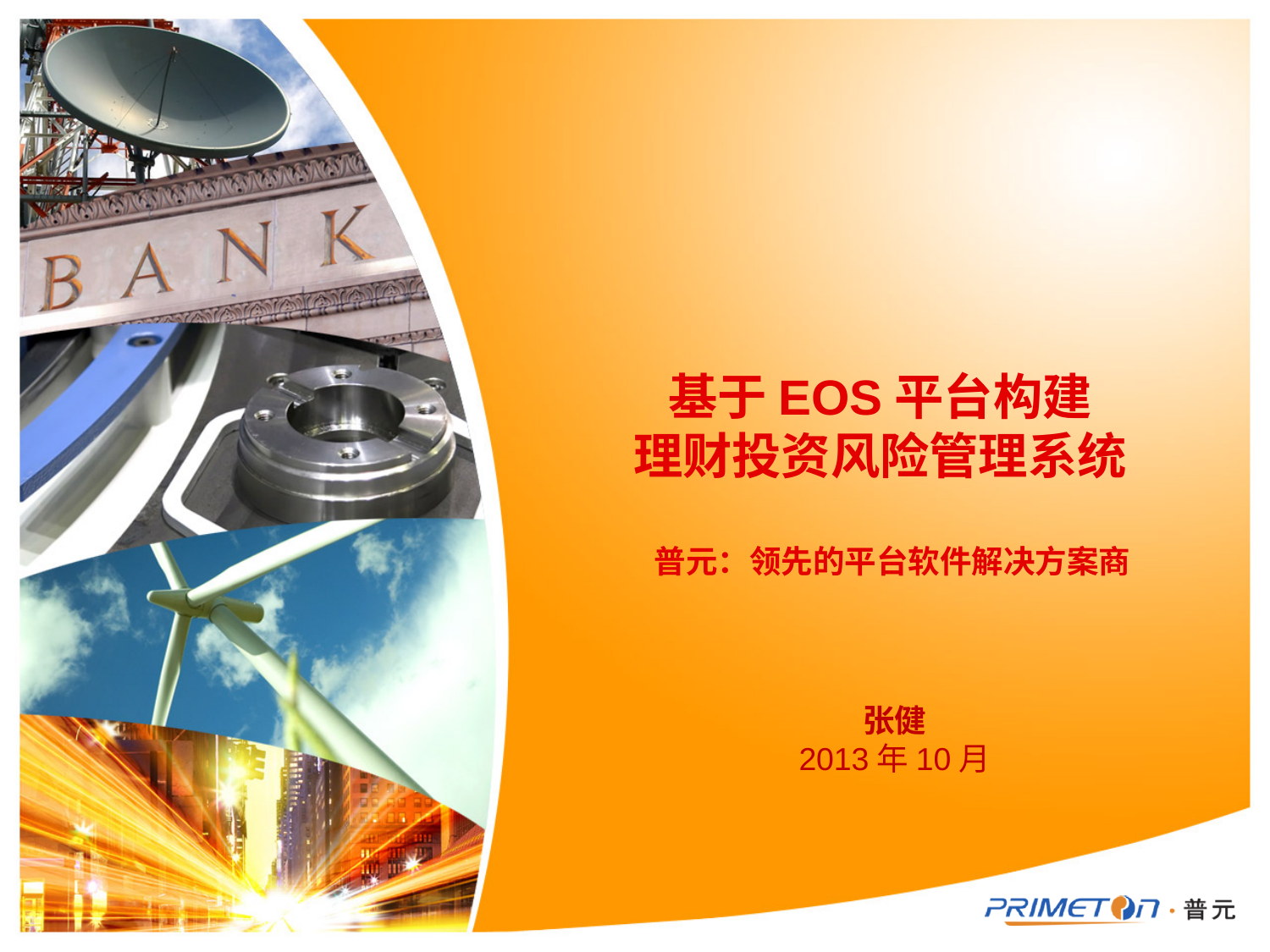

基于EOS平台构建
理财投资风险管理系统
普元：领先的平台软件解决方案商
张健
2013年10月